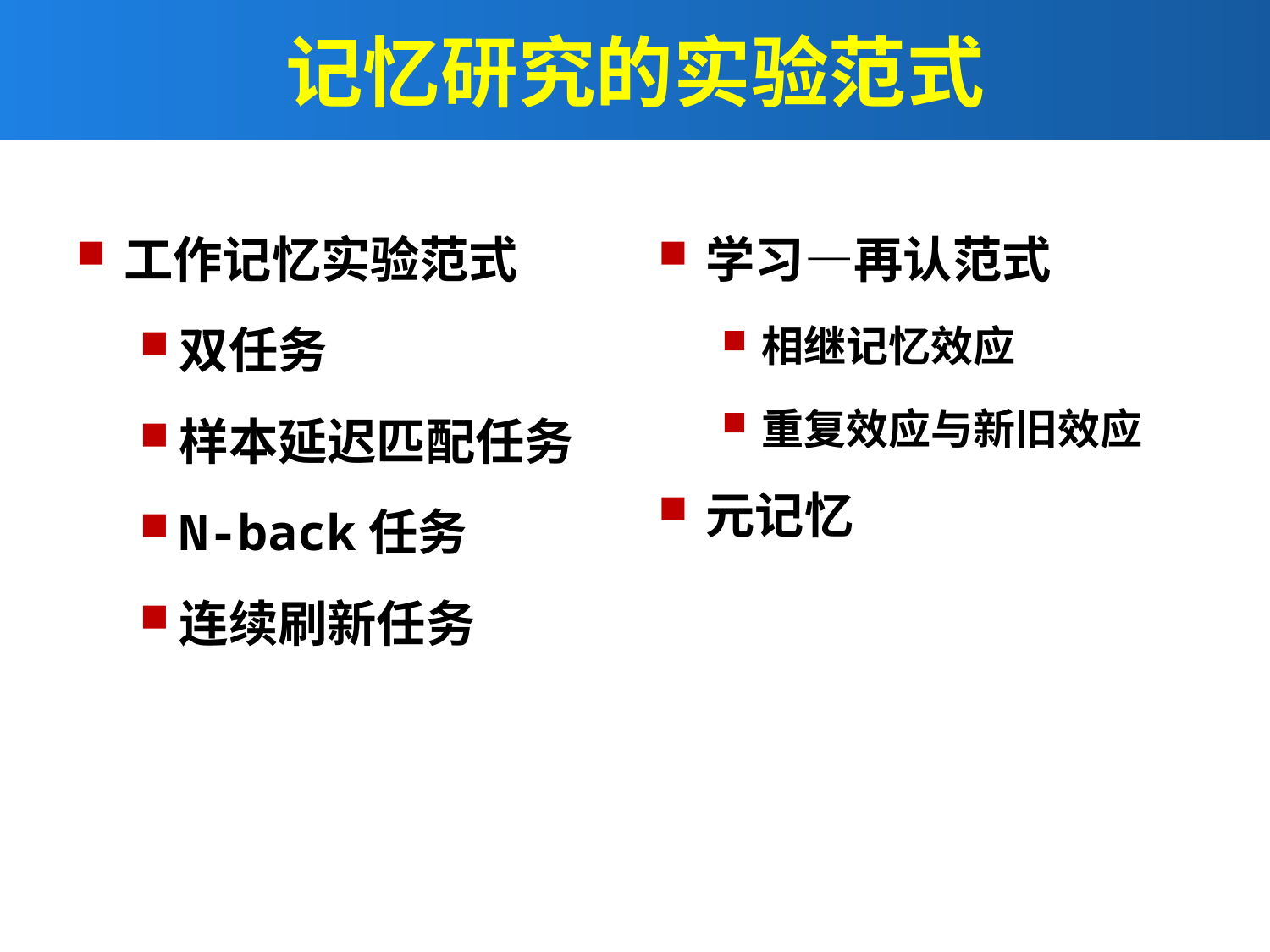

# 记忆研究的实验范式
工作记忆实验范式
双任务
样本延迟匹配任务
N-back任务
连续刷新任务

学习—再认范式
相继记忆效应
重复效应与新旧效应
元记忆